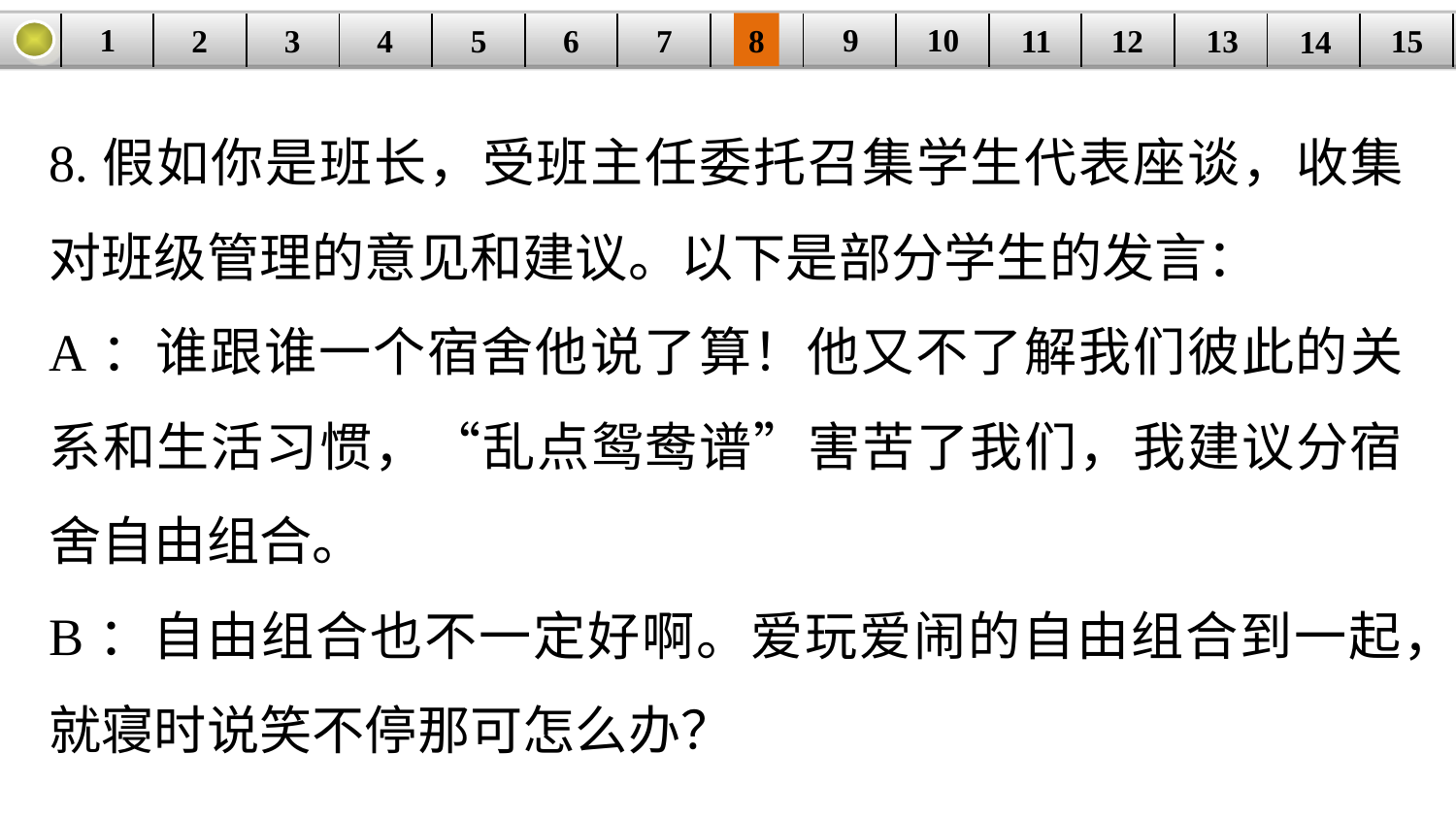

9
10
1
3
4
5
6
8
11
2
12
15
|  |  |  |  |  |  |  |  |  |  |  |  |  |  |  |
| --- | --- | --- | --- | --- | --- | --- | --- | --- | --- | --- | --- | --- | --- | --- |
7
13
14

8.假如你是班长，受班主任委托召集学生代表座谈，收集对班级管理的意见和建议。以下是部分学生的发言：
A：谁跟谁一个宿舍他说了算！他又不了解我们彼此的关系和生活习惯，“乱点鸳鸯谱”害苦了我们，我建议分宿舍自由组合。
B：自由组合也不一定好啊。爱玩爱闹的自由组合到一起，就寝时说笑不停那可怎么办？